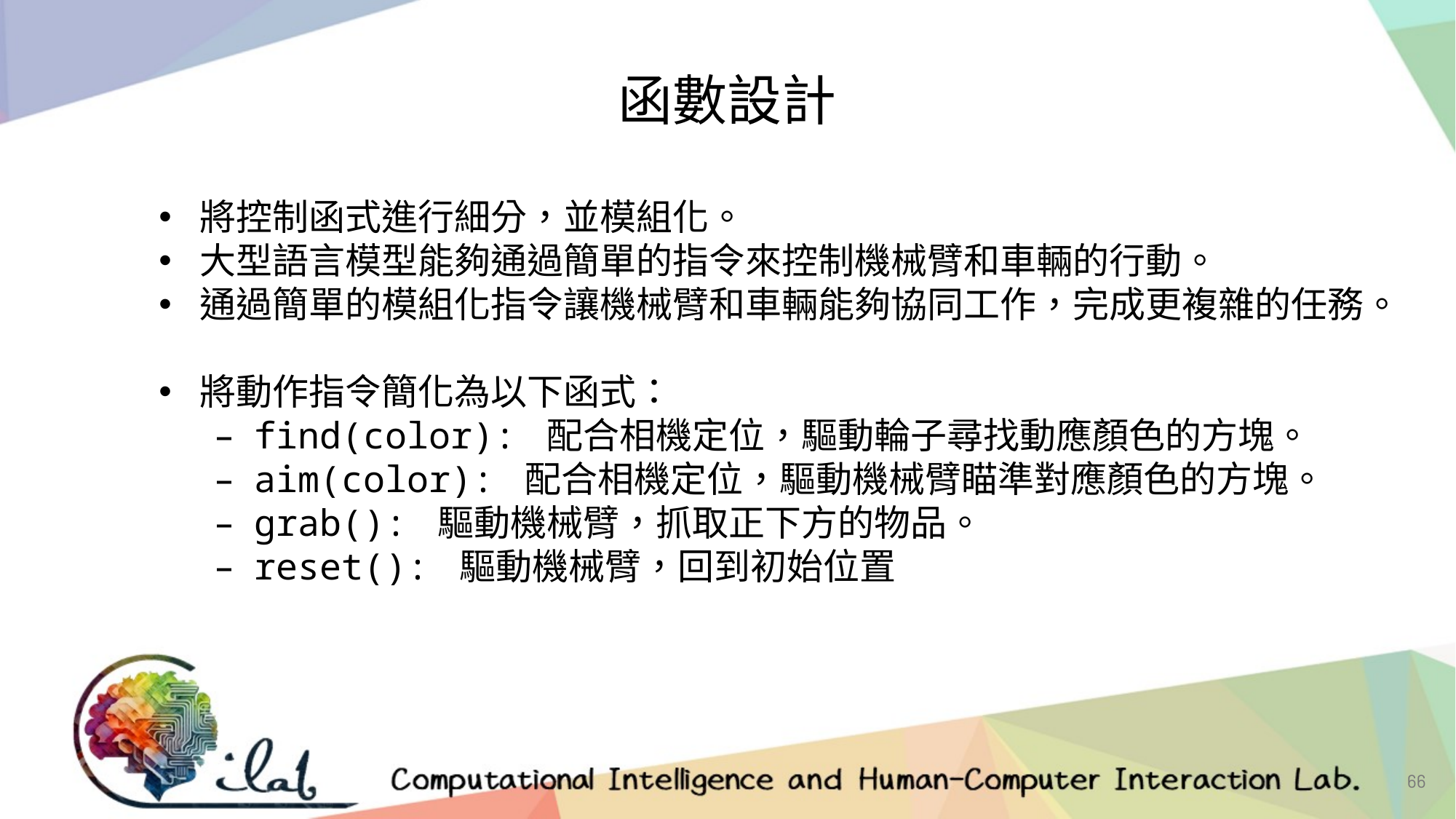

函數設計
將控制函式進行細分，並模組化。
大型語言模型能夠通過簡單的指令來控制機械臂和車輛的行動。
通過簡單的模組化指令讓機械臂和車輛能夠協同工作，完成更複雜的任務。

將動作指令簡化為以下函式：
find(color): 配合相機定位，驅動輪子尋找動應顏色的方塊。
aim(color): 配合相機定位，驅動機械臂瞄準對應顏色的方塊。
grab(): 驅動機械臂，抓取正下方的物品。
reset(): 驅動機械臂，回到初始位置
66